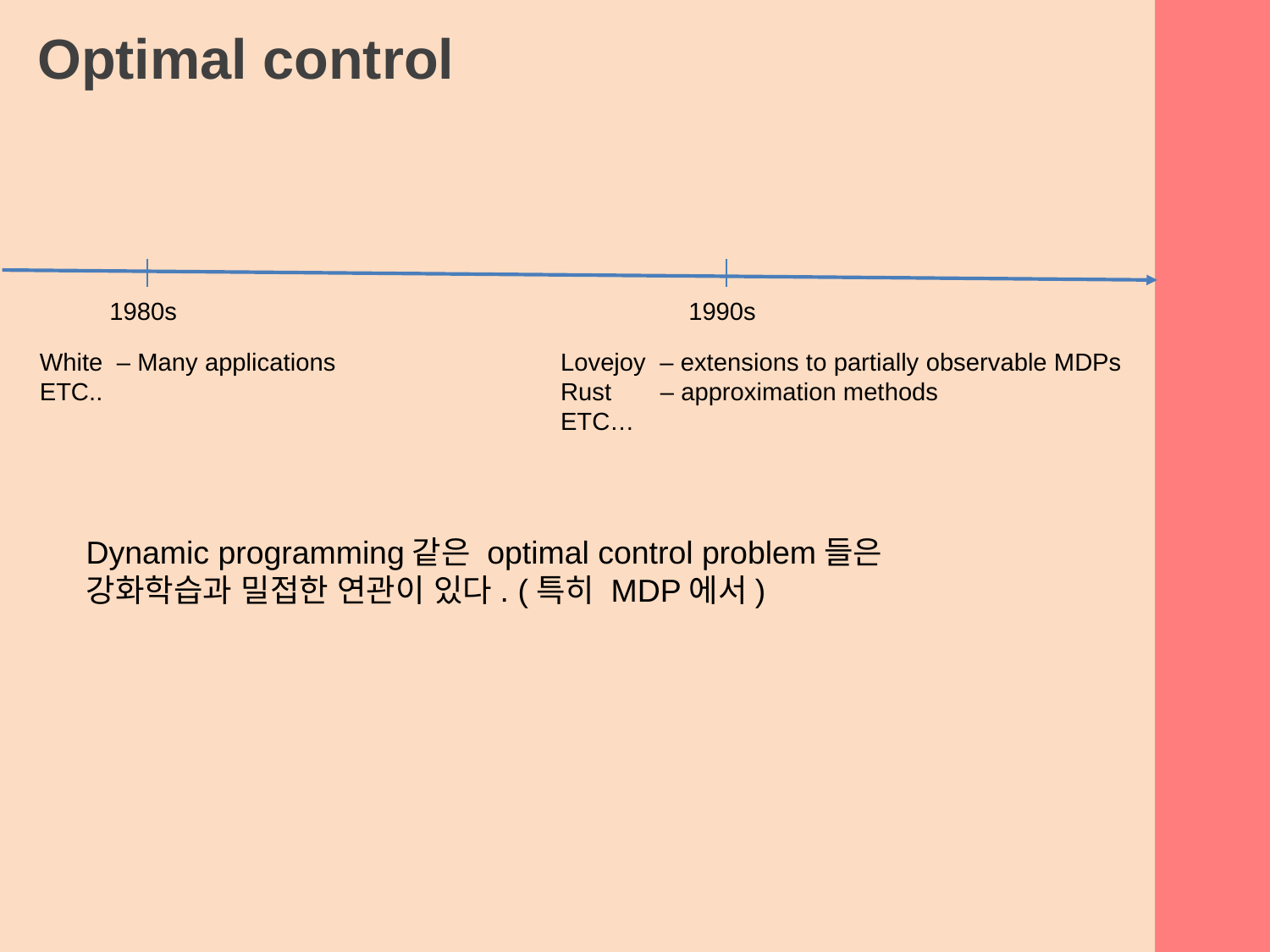

Optimal control
1980s
1990s
White  – Many applications
ETC..
Lovejoy  – extensions to partially observable MDPs
Rust       – approximation methods
ETC…
Dynamic programming같은 optimal control problem들은
강화학습과 밀접한 연관이 있다. (특히 MDP에서)